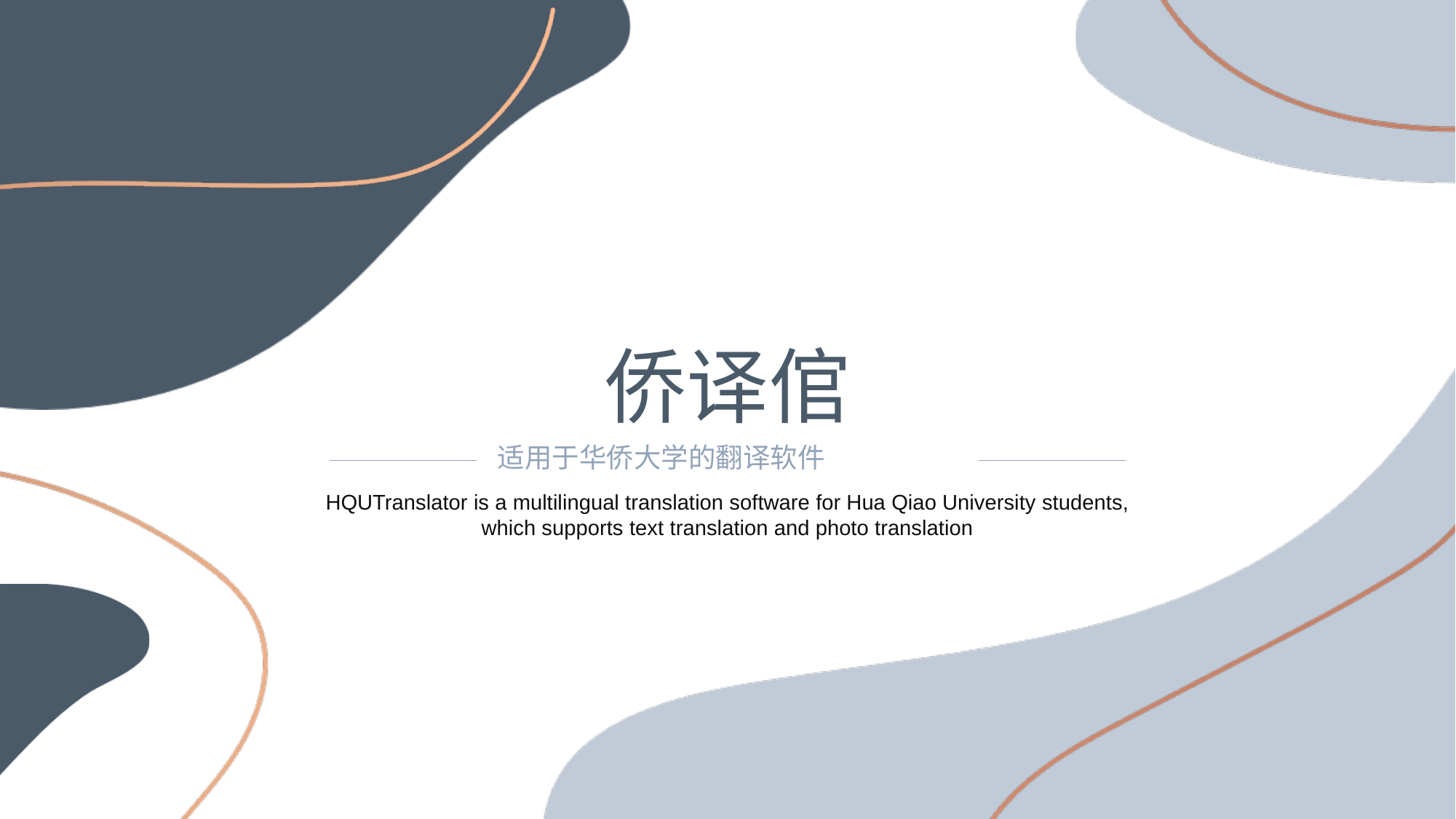

侨译倌
适用于华侨大学的翻译软件
HQUTranslator is a multilingual translation software for Hua Qiao University students, which supports text translation and photo translation